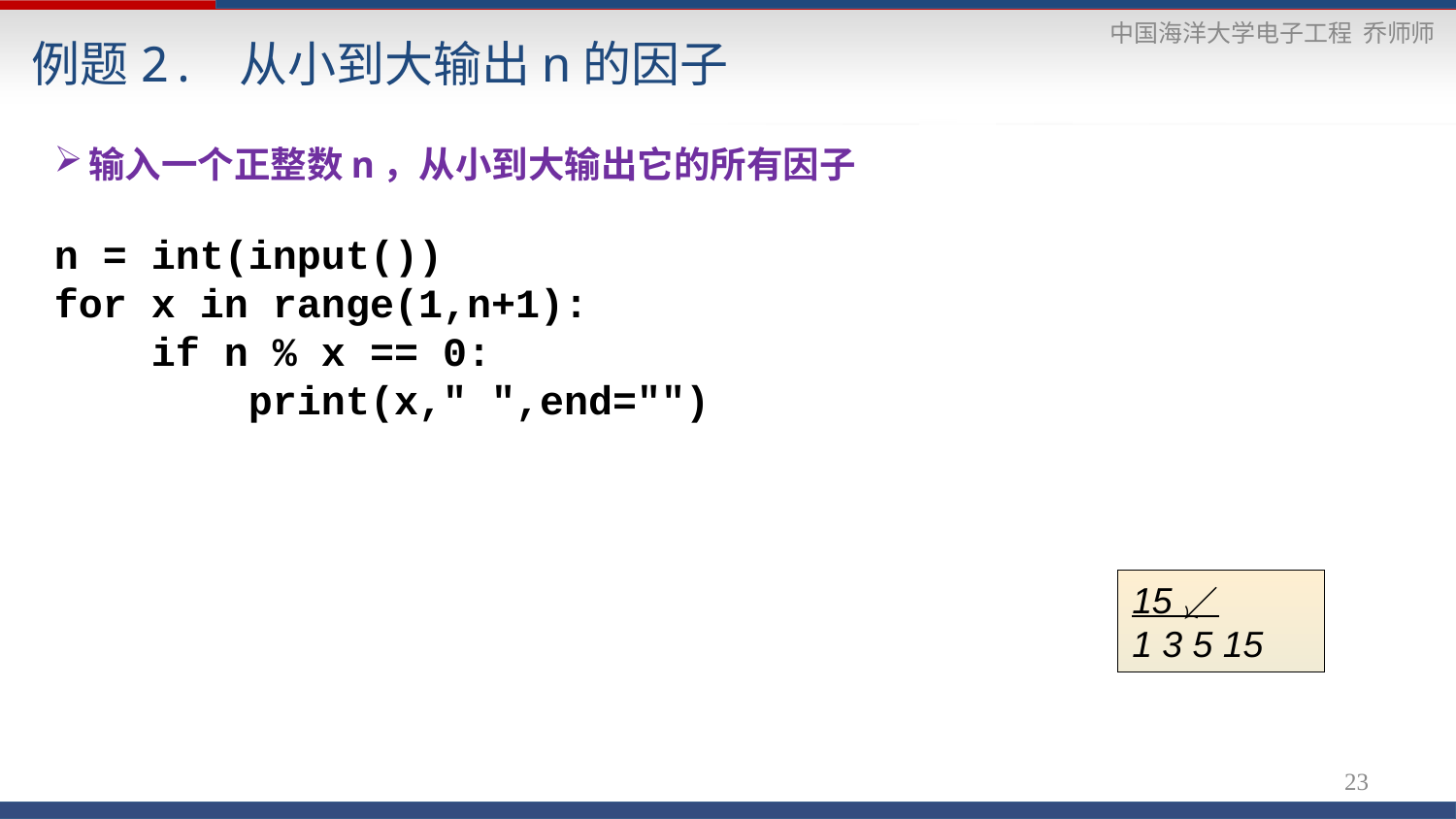

# 例题2. 从小到大输出n的因子
输入一个正整数n，从小到大输出它的所有因子

n = int(input())
for x in range(1,n+1):
    if n % x == 0:
        print(x," ",end="")

15 ↙
1 3 5 15
23